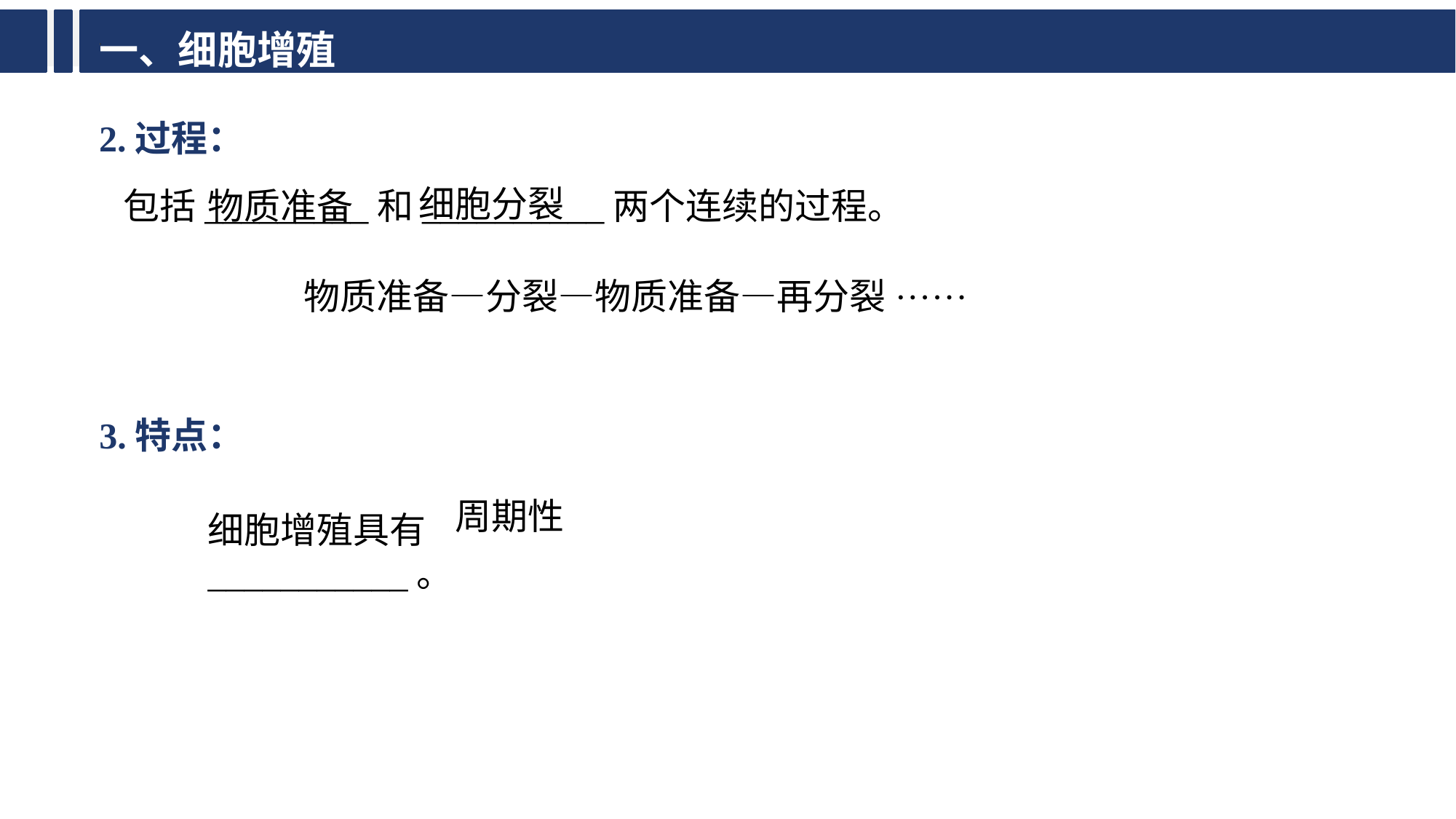

一、细胞增殖
2.过程：
细胞分裂
包括_________和__________两个连续的过程。
物质准备
物质准备—分裂—物质准备—再分裂······
3.特点：
周期性
细胞增殖具有___________。